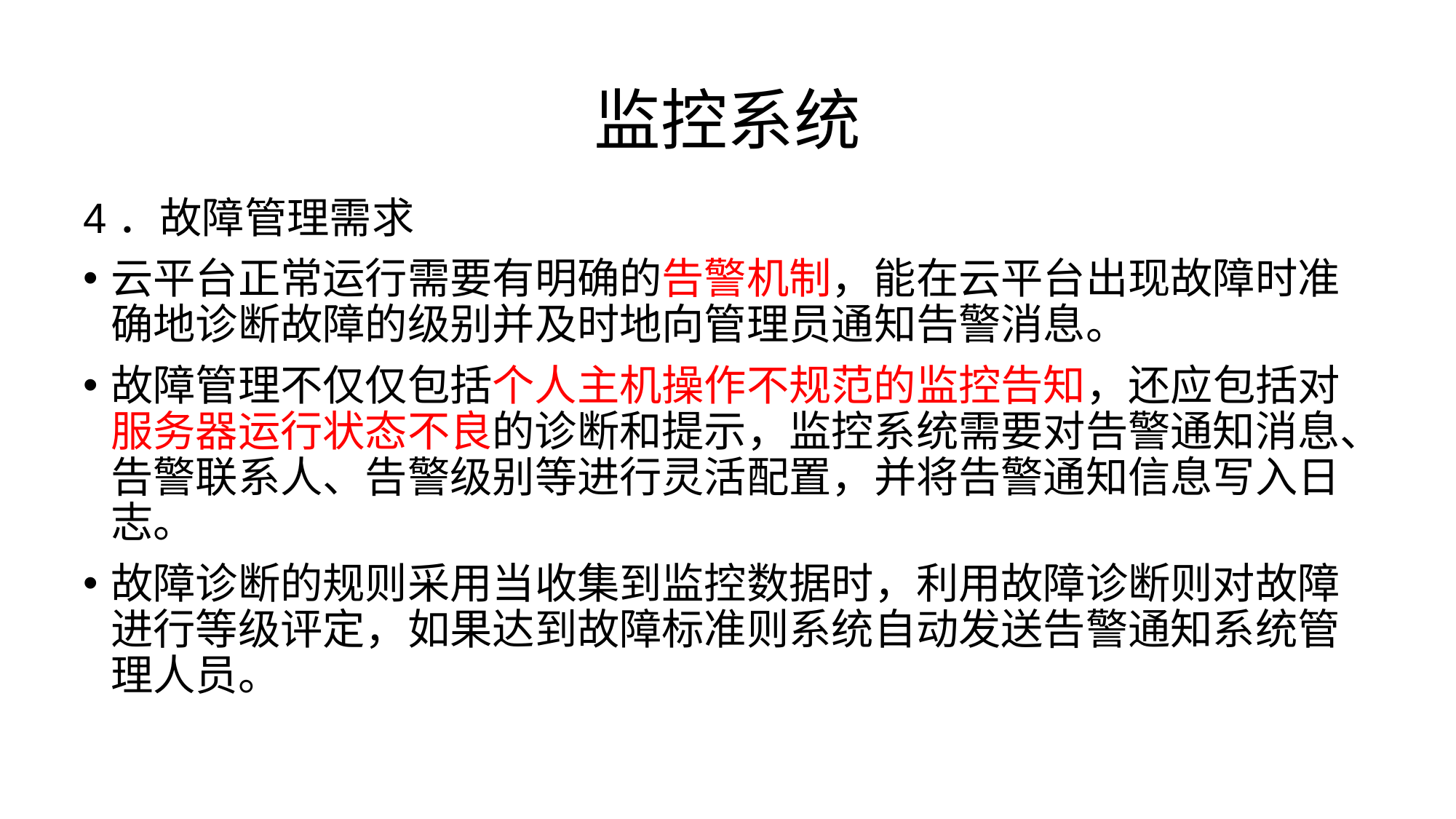

# 监控系统
4．故障管理需求
云平台正常运行需要有明确的告警机制，能在云平台出现故障时准确地诊断故障的级别并及时地向管理员通知告警消息。
故障管理不仅仅包括个人主机操作不规范的监控告知，还应包括对服务器运行状态不良的诊断和提示，监控系统需要对告警通知消息、告警联系人、告警级别等进行灵活配置，并将告警通知信息写入日志。
故障诊断的规则采用当收集到监控数据时，利用故障诊断则对故障进行等级评定，如果达到故障标准则系统自动发送告警通知系统管理人员。